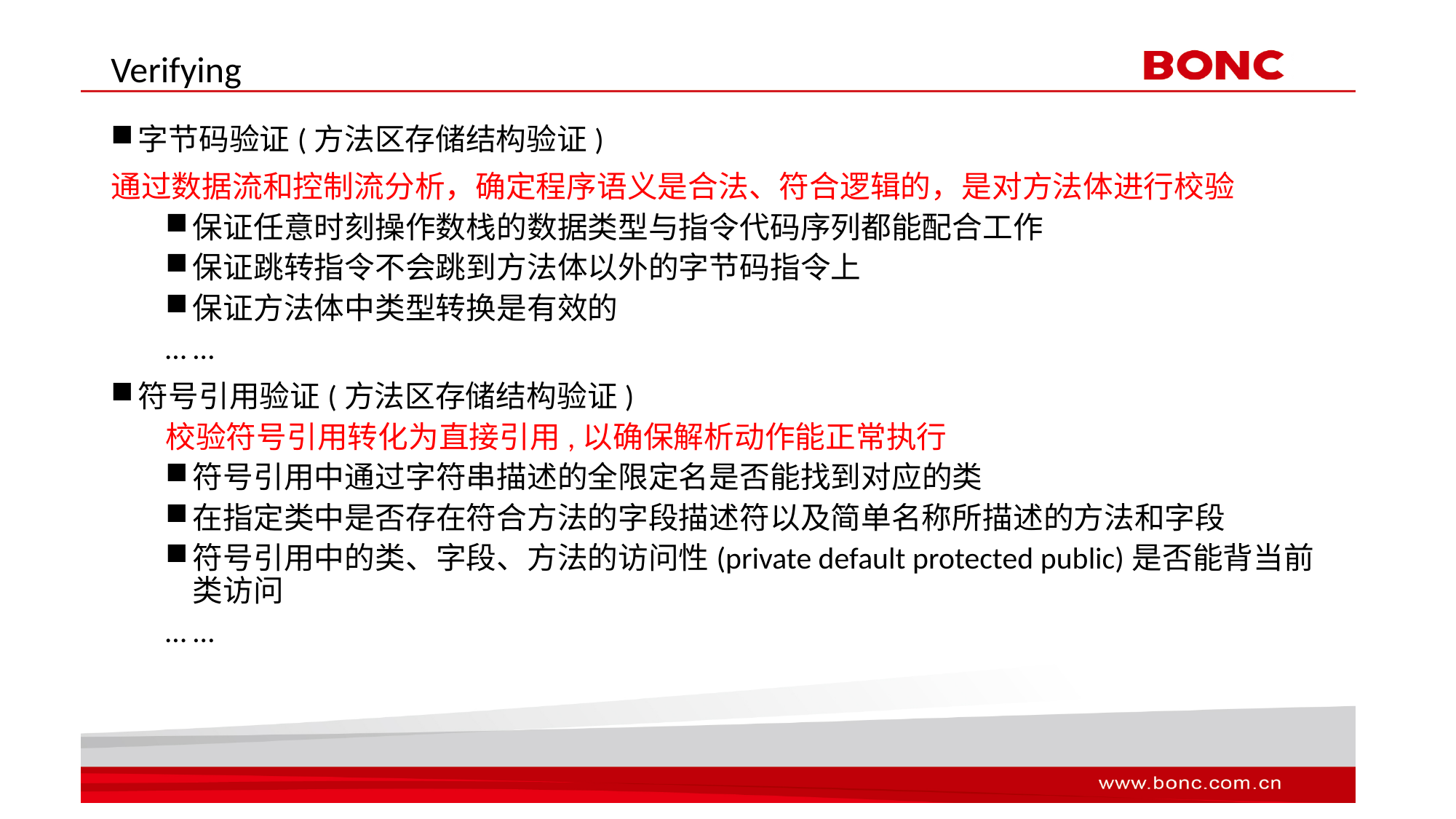

# Verifying
字节码验证(方法区存储结构验证)
通过数据流和控制流分析，确定程序语义是合法、符合逻辑的，是对方法体进行校验
保证任意时刻操作数栈的数据类型与指令代码序列都能配合工作
保证跳转指令不会跳到方法体以外的字节码指令上
保证方法体中类型转换是有效的
… …
符号引用验证(方法区存储结构验证)
校验符号引用转化为直接引用,以确保解析动作能正常执行
符号引用中通过字符串描述的全限定名是否能找到对应的类
在指定类中是否存在符合方法的字段描述符以及简单名称所描述的方法和字段
符号引用中的类、字段、方法的访问性(private default protected public)是否能背当前类访问
… …